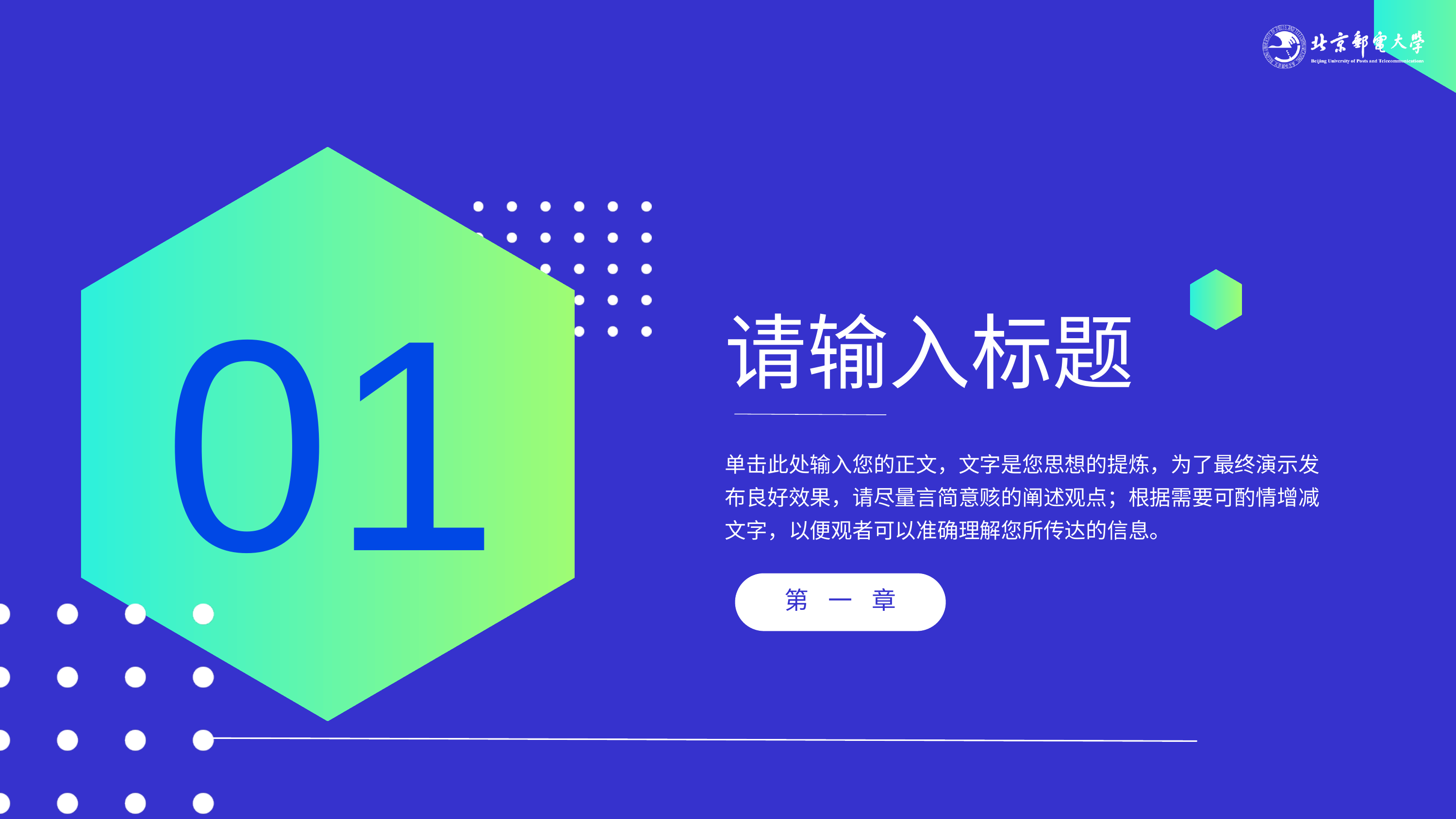

01

请输入标题

单击此处输入您的正文，文字是您思想的提炼，为了最终演示发布良好效果，请尽量言简意赅的阐述观点；根据需要可酌情增减文字，以便观者可以准确理解您所传达的信息。

第一章